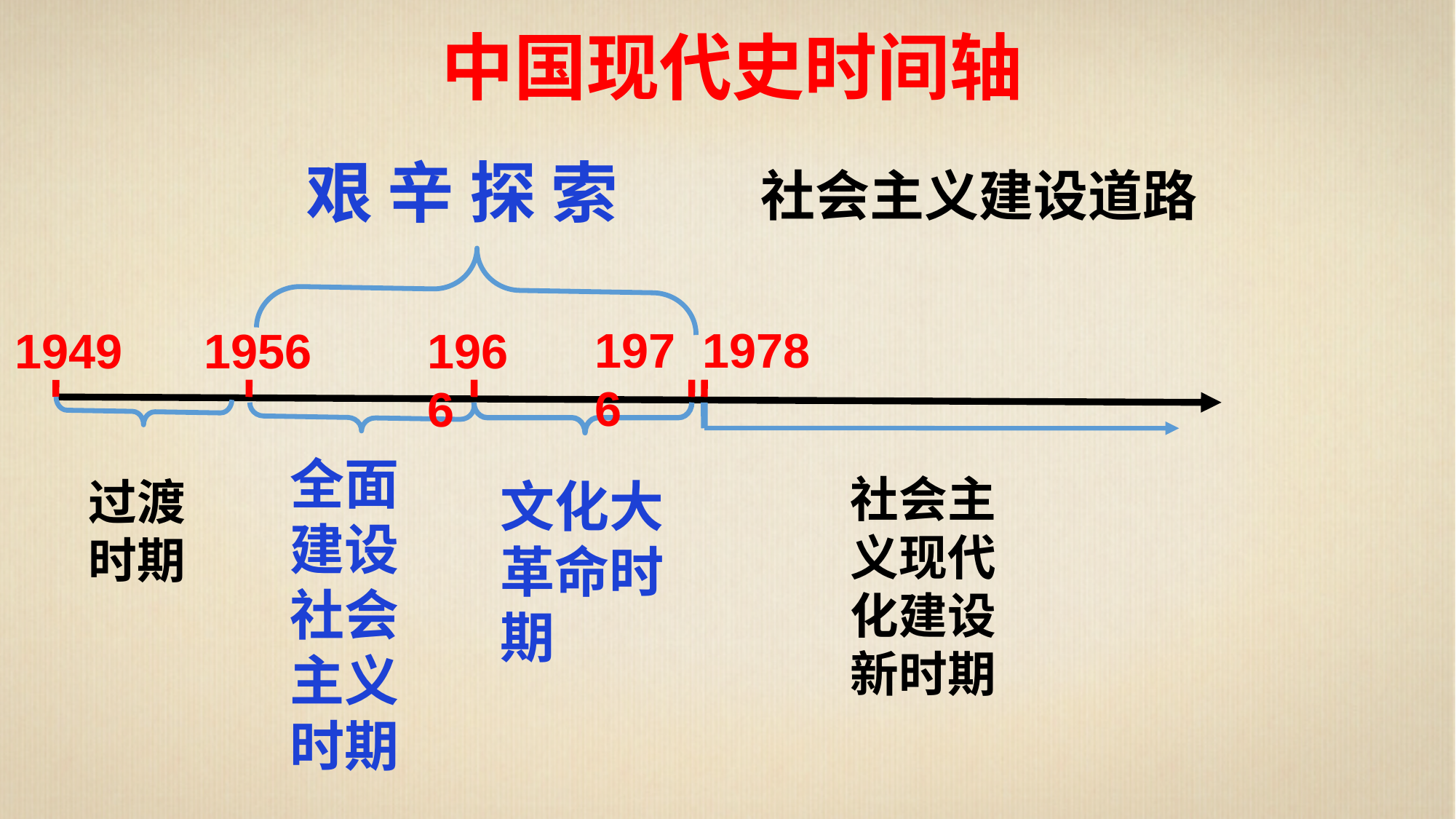

中国现代史时间轴

  艰 辛 探 索
 社会主义建设道路

1976
1978
1949
1956
1966

全面建设社会主义时期
社会主义现代化建设新时期
过渡
时期
文化大革命时期